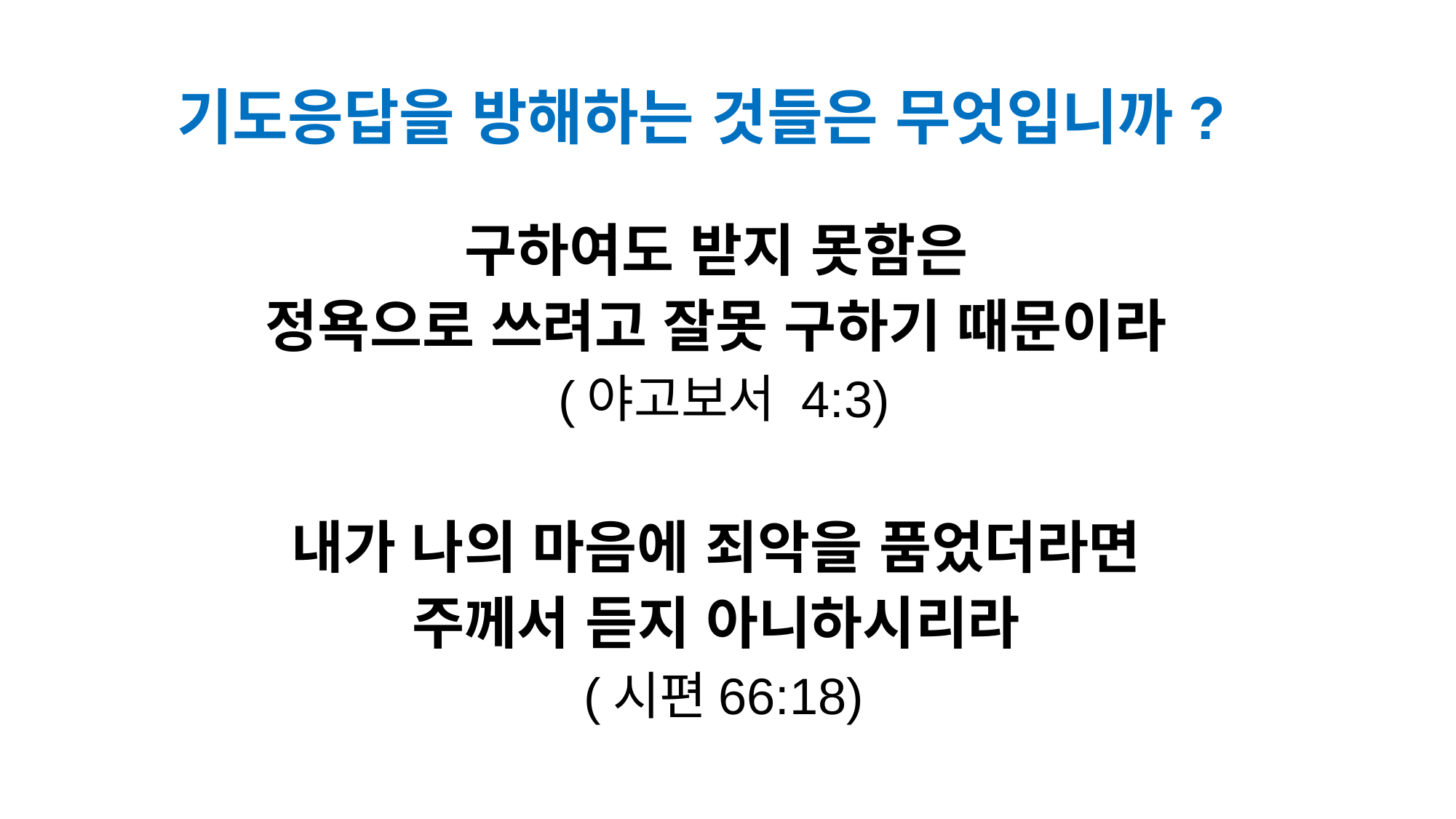

# 기도응답을 방해하는 것들은 무엇입니까?
구하여도 받지 못함은
정욕으로 쓰려고 잘못 구하기 때문이라
(야고보서 4:3)

내가 나의 마음에 죄악을 품었더라면
주께서 듣지 아니하시리라
(시편66:18)